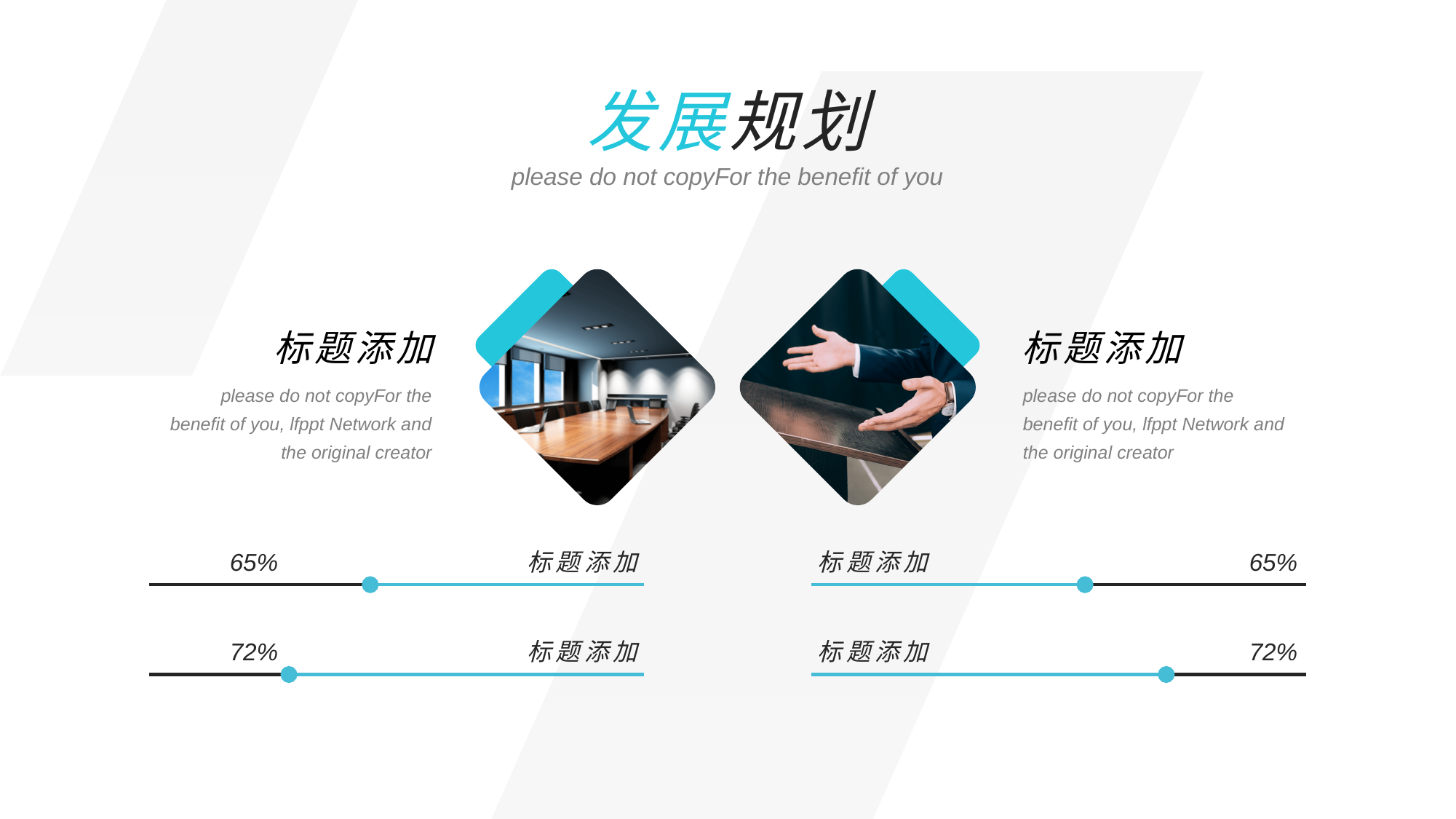

发展规划
please do not copyFor the benefit of you

标题添加
please do not copyFor the benefit of you, lfppt Network and the original creator
标题添加
please do not copyFor the benefit of you, lfppt Network and the original creator
65%
标题添加
72%
标题添加
标题添加
65%
标题添加
72%